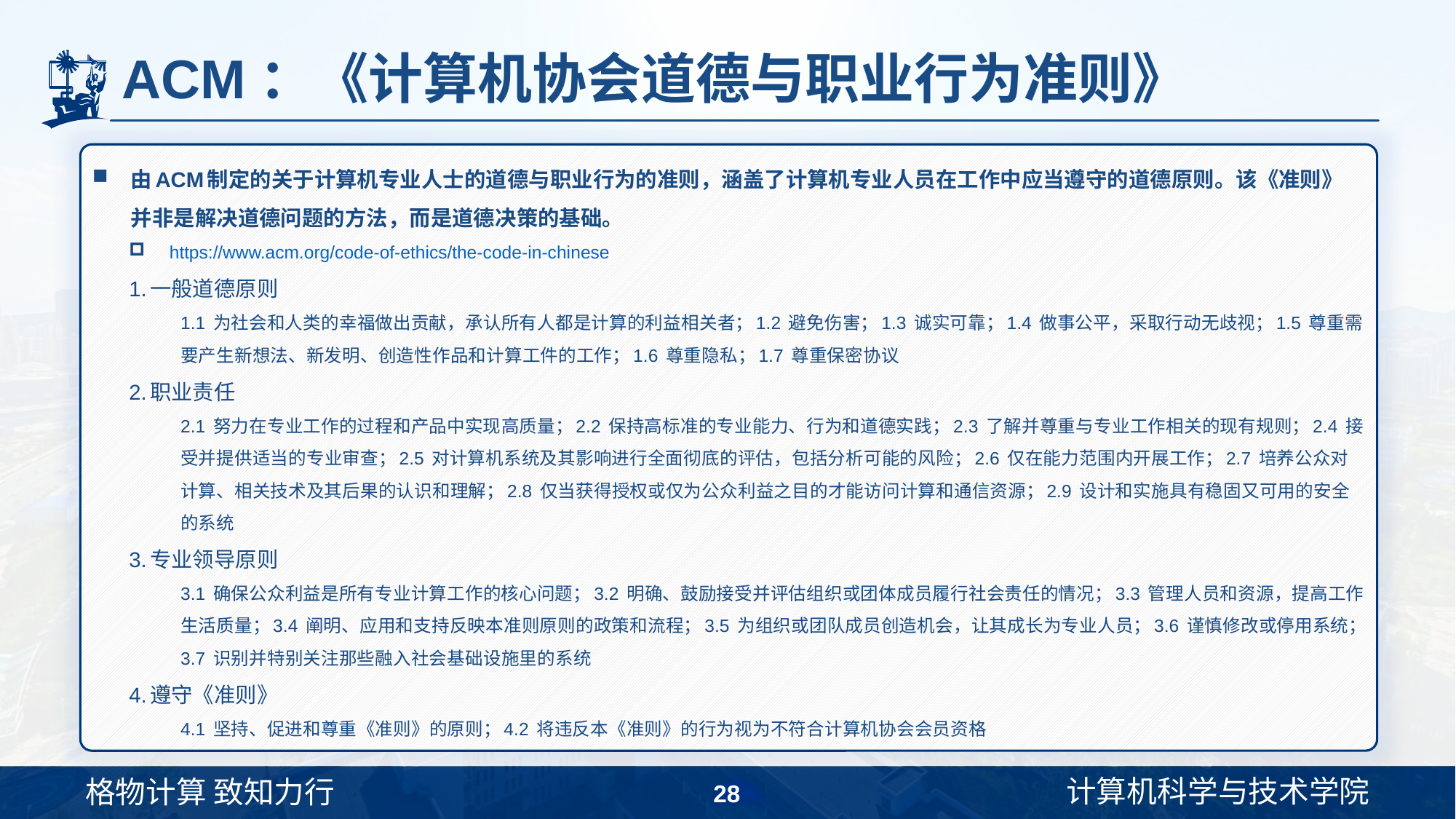

# ACM：《计算机协会道德与职业行为准则》
由ACM制定的关于计算机专业人士的道德与职业行为的准则，涵盖了计算机专业人员在工作中应当遵守的道德原则。该《准则》并非是解决道德问题的方法，而是道德决策的基础。
https://www.acm.org/code-of-ethics/the-code-in-chinese
1.一般道德原则
1.1 为社会和人类的幸福做出贡献，承认所有人都是计算的利益相关者；1.2 避免伤害；1.3 诚实可靠；1.4 做事公平，采取行动无歧视；1.5 尊重需要产生新想法、新发明、创造性作品和计算工件的工作；1.6 尊重隐私；1.7 尊重保密协议
2.职业责任
2.1 努力在专业工作的过程和产品中实现高质量；2.2 保持高标准的专业能力、行为和道德实践；2.3 了解并尊重与专业工作相关的现有规则；2.4 接受并提供适当的专业审查；2.5 对计算机系统及其影响进行全面彻底的评估，包括分析可能的风险；2.6 仅在能力范围内开展工作；2.7 培养公众对计算、相关技术及其后果的认识和理解；2.8 仅当获得授权或仅为公众利益之目的才能访问计算和通信资源；2.9 设计和实施具有稳固又可用的安全的系统
3.专业领导原则
3.1 确保公众利益是所有专业计算工作的核心问题；3.2 明确、鼓励接受并评估组织或团体成员履行社会责任的情况；3.3 管理人员和资源，提高工作生活质量；3.4 阐明、应用和支持反映本准则原则的政策和流程；3.5 为组织或团队成员创造机会，让其成长为专业人员；3.6 谨慎修改或停用系统；3.7 识别并特别关注那些融入社会基础设施里的系统
4.遵守《准则》
4.1 坚持、促进和尊重《准则》的原则；4.2 将违反本《准则》的行为视为不符合计算机协会会员资格
28